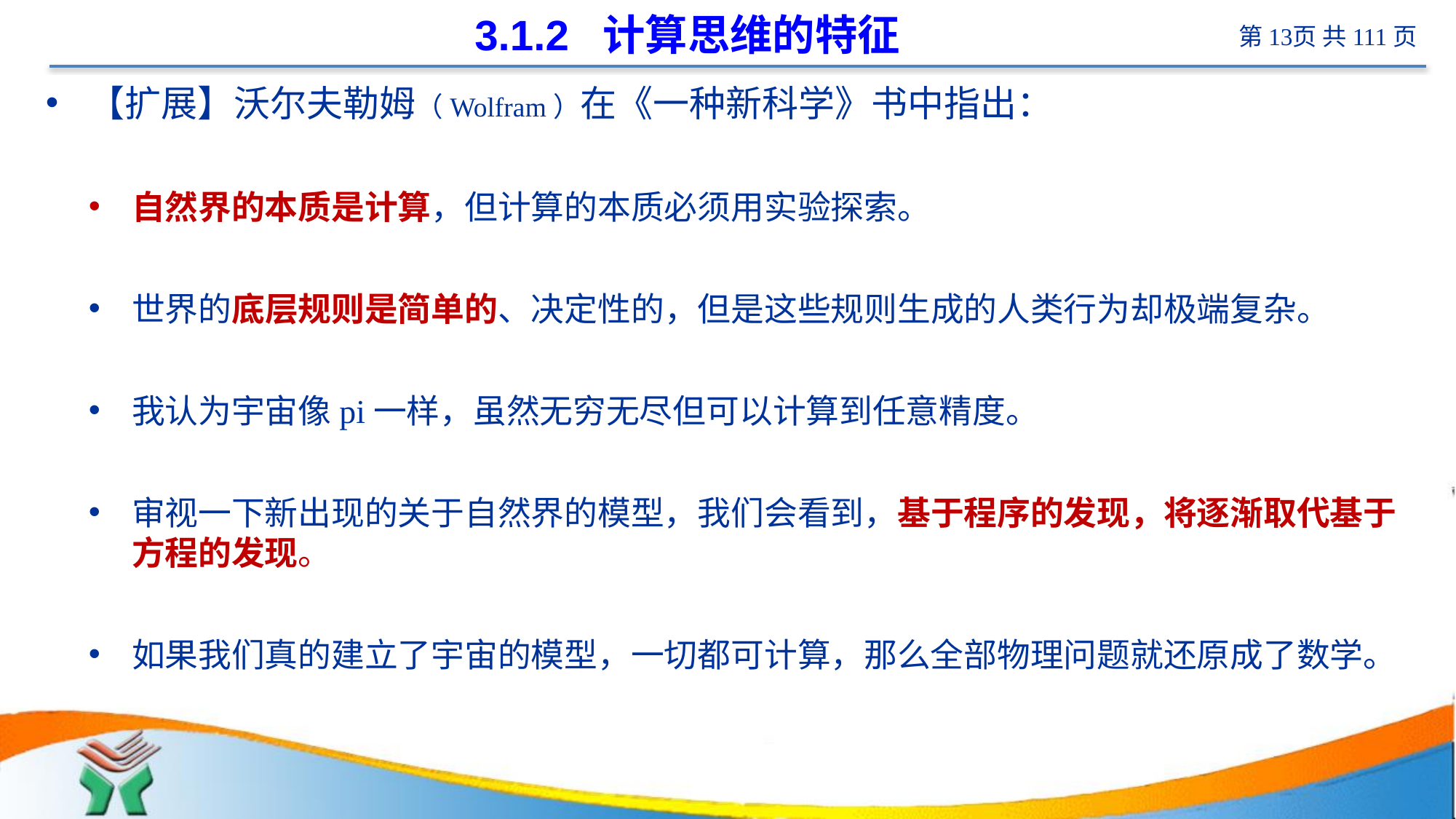

# 3.1.2  计算思维的特征
【扩展】沃尔夫勒姆（Wolfram）在《一种新科学》书中指出：

自然界的本质是计算，但计算的本质必须用实验探索。

世界的底层规则是简单的、决定性的，但是这些规则生成的人类行为却极端复杂。

我认为宇宙像pi一样，虽然无穷无尽但可以计算到任意精度。

审视一下新出现的关于自然界的模型，我们会看到，基于程序的发现，将逐渐取代基于方程的发现。

如果我们真的建立了宇宙的模型，一切都可计算，那么全部物理问题就还原成了数学。